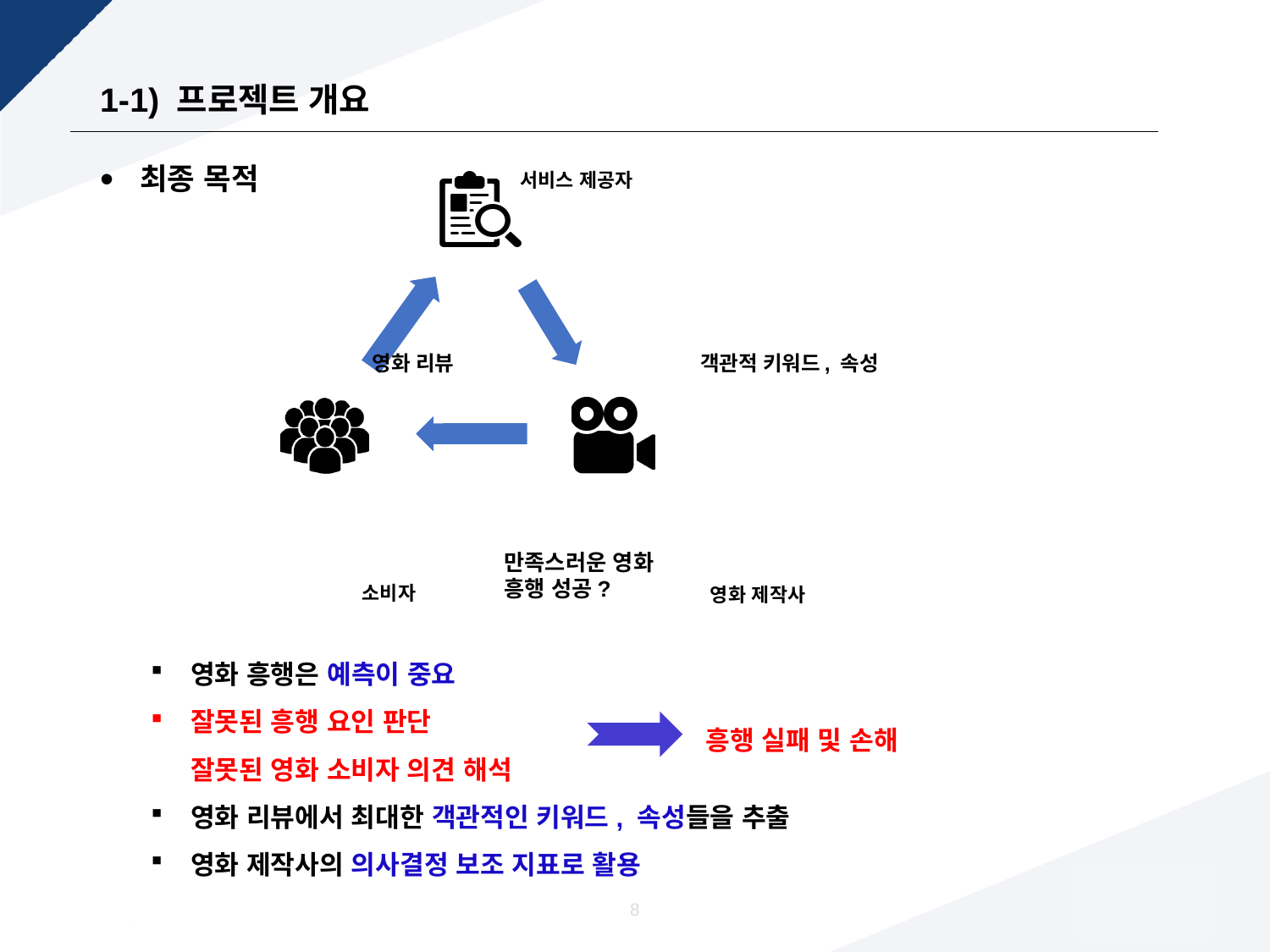

# 1-1) 프로젝트 개요

서비스 제공자
영화 리뷰
객관적 키워드, 속성
만족스러운 영화
흥행 성공?
소비자
영화 제작사
최종 목적
영화 흥행은 예측이 중요
잘못된 흥행 요인 판단
잘못된 영화 소비자 의견 해석
영화 리뷰에서 최대한 객관적인 키워드, 속성들을 추출
영화 제작사의 의사결정 보조 지표로 활용
흥행 실패 및 손해